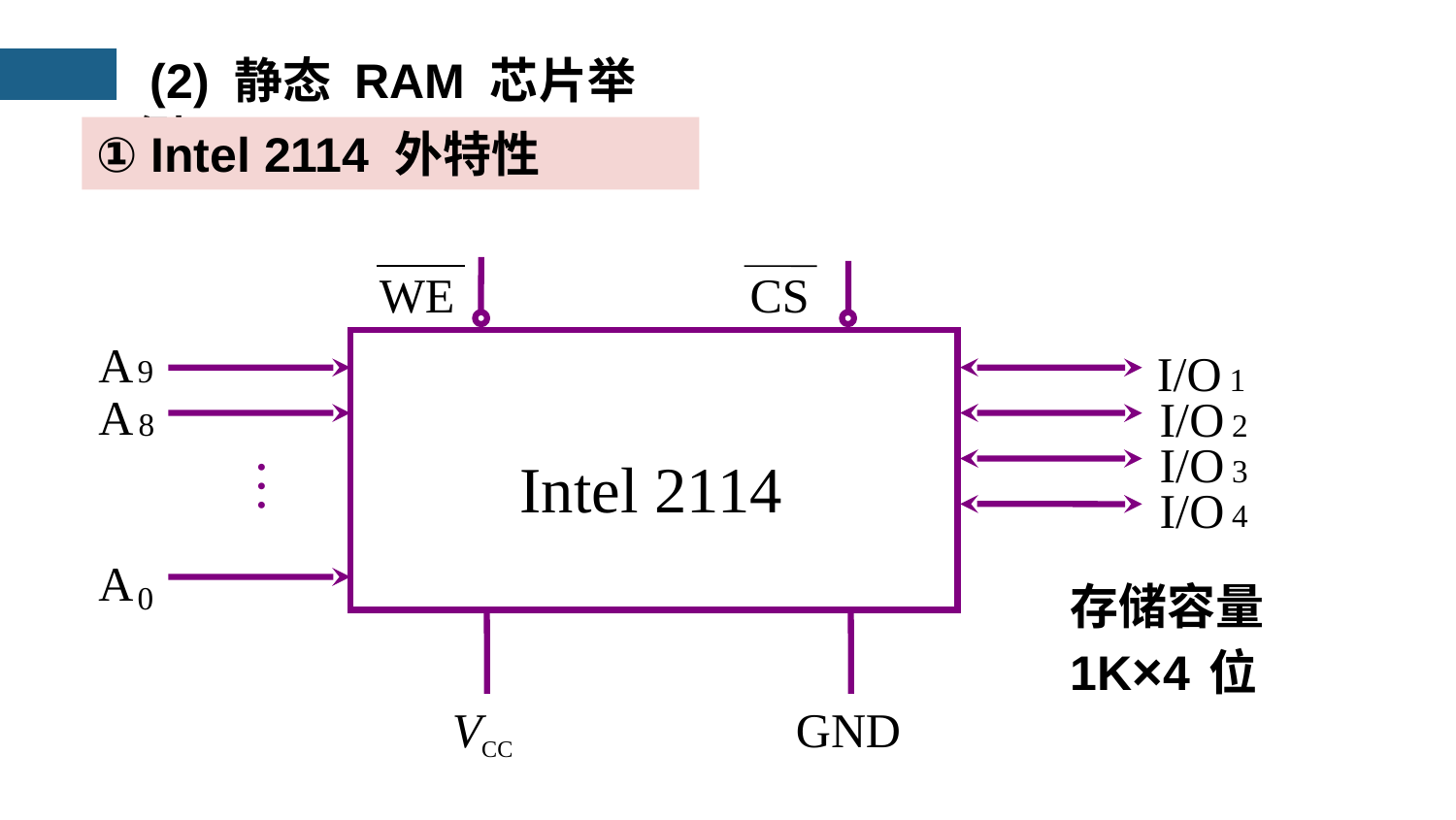

(2) 静态 RAM 芯片举例
① Intel 2114 外特性
WE

CS

A

Intel 2114
9

A
8

…
A
0

VCC
GND
I/O
1
I/O
2
I/O
3
I/O
4

存储容量
1K×4 位